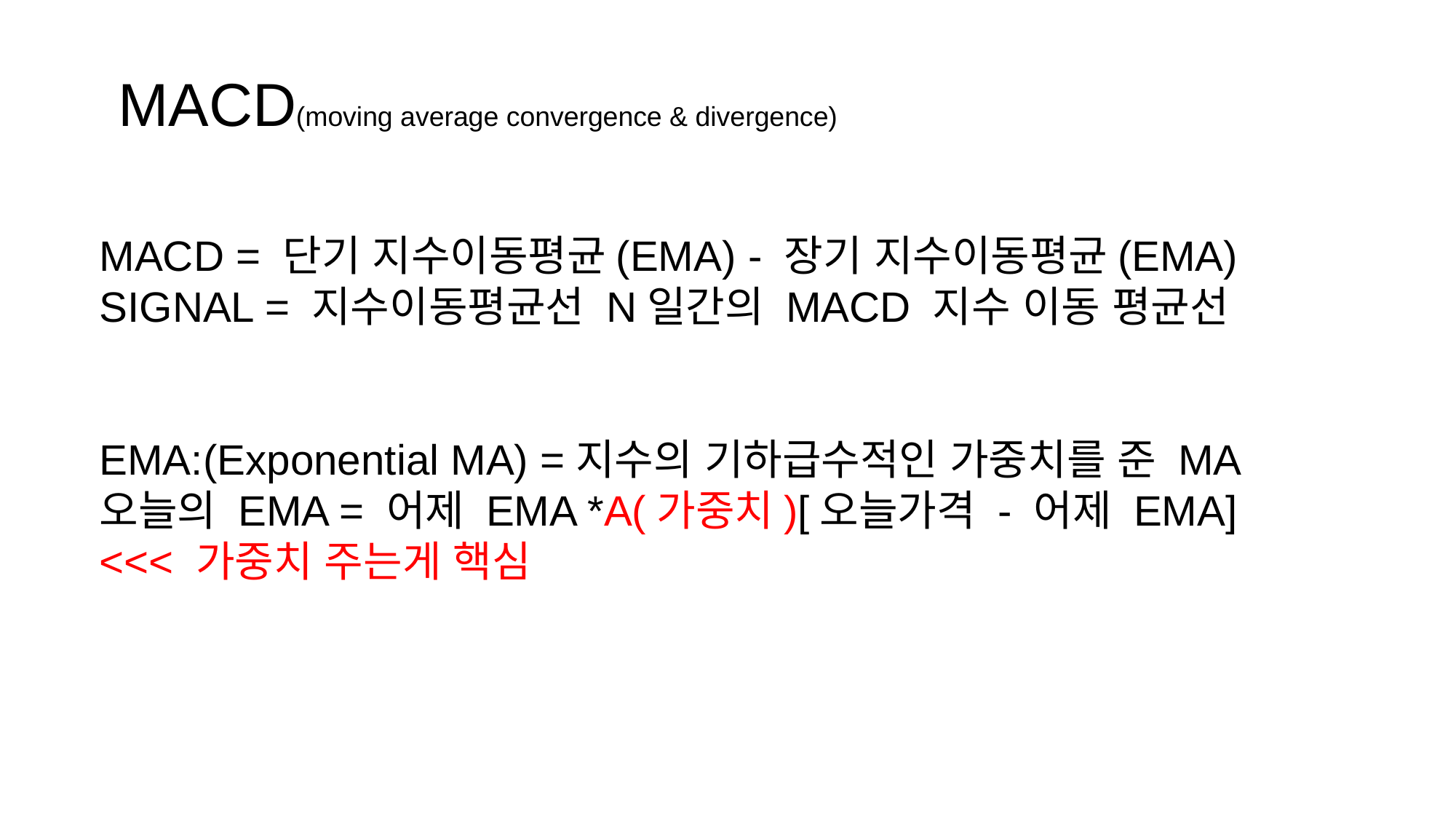

MACD(moving average convergence & divergence)
MACD = 단기 지수이동평균(EMA) - 장기 지수이동평균(EMA)
SIGNAL = 지수이동평균선 N일간의 MACD 지수 이동 평균선

EMA:(Exponential MA) =지수의 기하급수적인 가중치를 준 MA
오늘의 EMA = 어제 EMA *A(가중치)[오늘가격 - 어제 EMA]   <<< 가중치 주는게 핵심